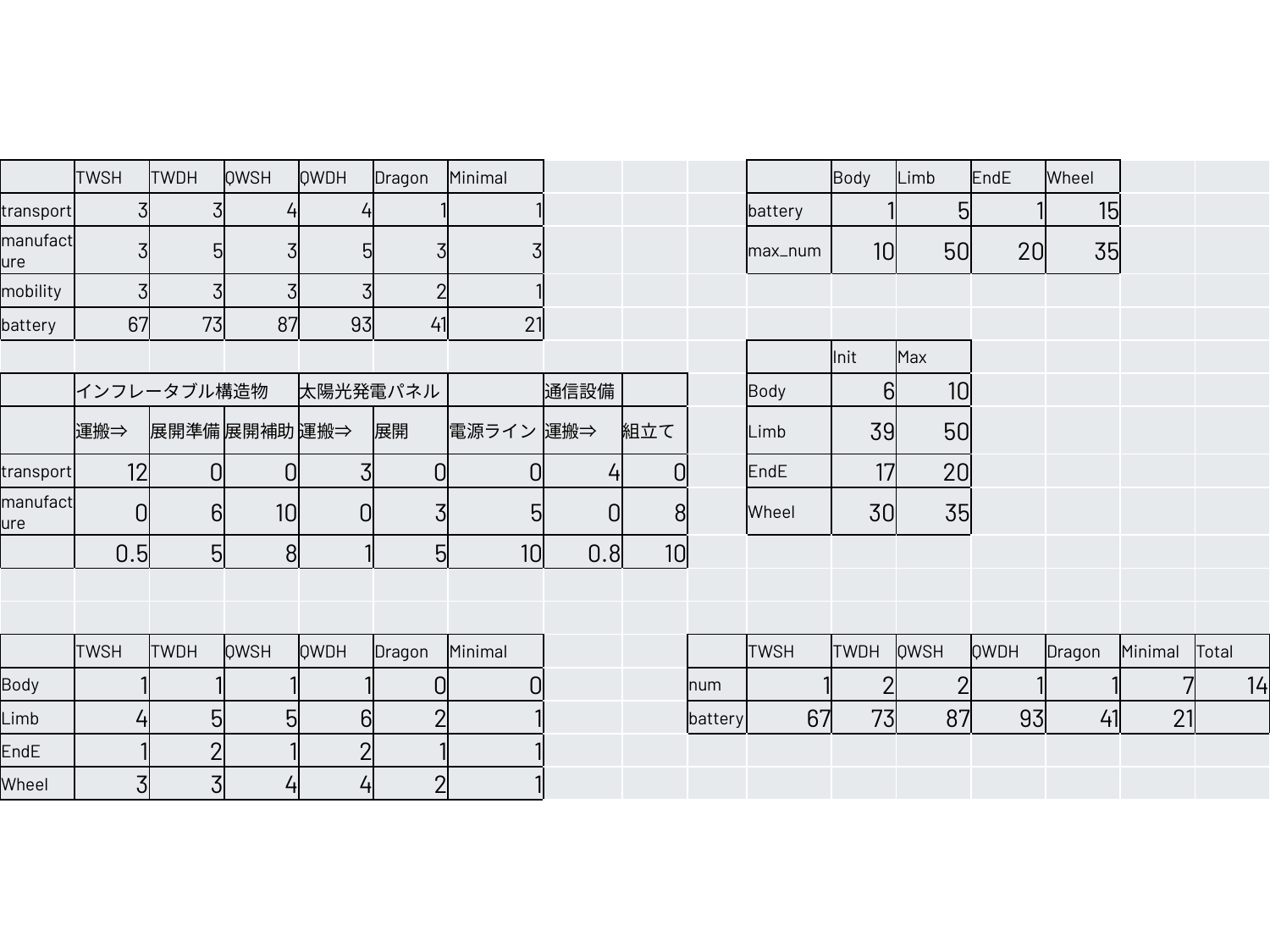

|  | TWSH | TWDH | QWSH | QWDH | Dragon | Minimal |  |  |  |  | Body | Limb | EndE | Wheel |  |  |
| --- | --- | --- | --- | --- | --- | --- | --- | --- | --- | --- | --- | --- | --- | --- | --- | --- |
| transport | 3 | 3 | 4 | 4 | 1 | 1 |  |  |  | battery | 1 | 5 | 1 | 15 |  |  |
| manufacture | 3 | 5 | 3 | 5 | 3 | 3 |  |  |  | max\_num | 10 | 50 | 20 | 35 |  |  |
| mobility | 3 | 3 | 3 | 3 | 2 | 1 |  |  |  |  |  |  |  |  |  |  |
| battery | 67 | 73 | 87 | 93 | 41 | 21 |  |  |  |  |  |  |  |  |  |  |
|  |  |  |  |  |  |  |  |  |  |  | Init | Max |  |  |  |  |
|  | インフレータブル構造物 |  |  | 太陽光発電パネル |  |  | 通信設備 |  |  | Body | 6 | 10 |  |  |  |  |
|  | 運搬⇒ | 展開準備 | 展開補助 | 運搬⇒ | 展開 | 電源ライン | 運搬⇒ | 組立て |  | Limb | 39 | 50 |  |  |  |  |
| transport | 12 | 0 | 0 | 3 | 0 | 0 | 4 | 0 |  | EndE | 17 | 20 |  |  |  |  |
| manufacture | 0 | 6 | 10 | 0 | 3 | 5 | 0 | 8 |  | Wheel | 30 | 35 |  |  |  |  |
|  | 0.5 | 5 | 8 | 1 | 5 | 10 | 0.8 | 10 |  |  |  |  |  |  |  |  |
|  |  |  |  |  |  |  |  |  |  |  |  |  |  |  |  |  |
|  |  |  |  |  |  |  |  |  |  |  |  |  |  |  |  |  |
|  | TWSH | TWDH | QWSH | QWDH | Dragon | Minimal |  |  |  | TWSH | TWDH | QWSH | QWDH | Dragon | Minimal | Total |
| Body | 1 | 1 | 1 | 1 | 0 | 0 |  |  | num | 1 | 2 | 2 | 1 | 1 | 7 | 14 |
| Limb | 4 | 5 | 5 | 6 | 2 | 1 |  |  | battery | 67 | 73 | 87 | 93 | 41 | 21 |  |
| EndE | 1 | 2 | 1 | 2 | 1 | 1 |  |  |  |  |  |  |  |  |  |  |
| Wheel | 3 | 3 | 4 | 4 | 2 | 1 |  |  |  |  |  |  |  |  |  |  |